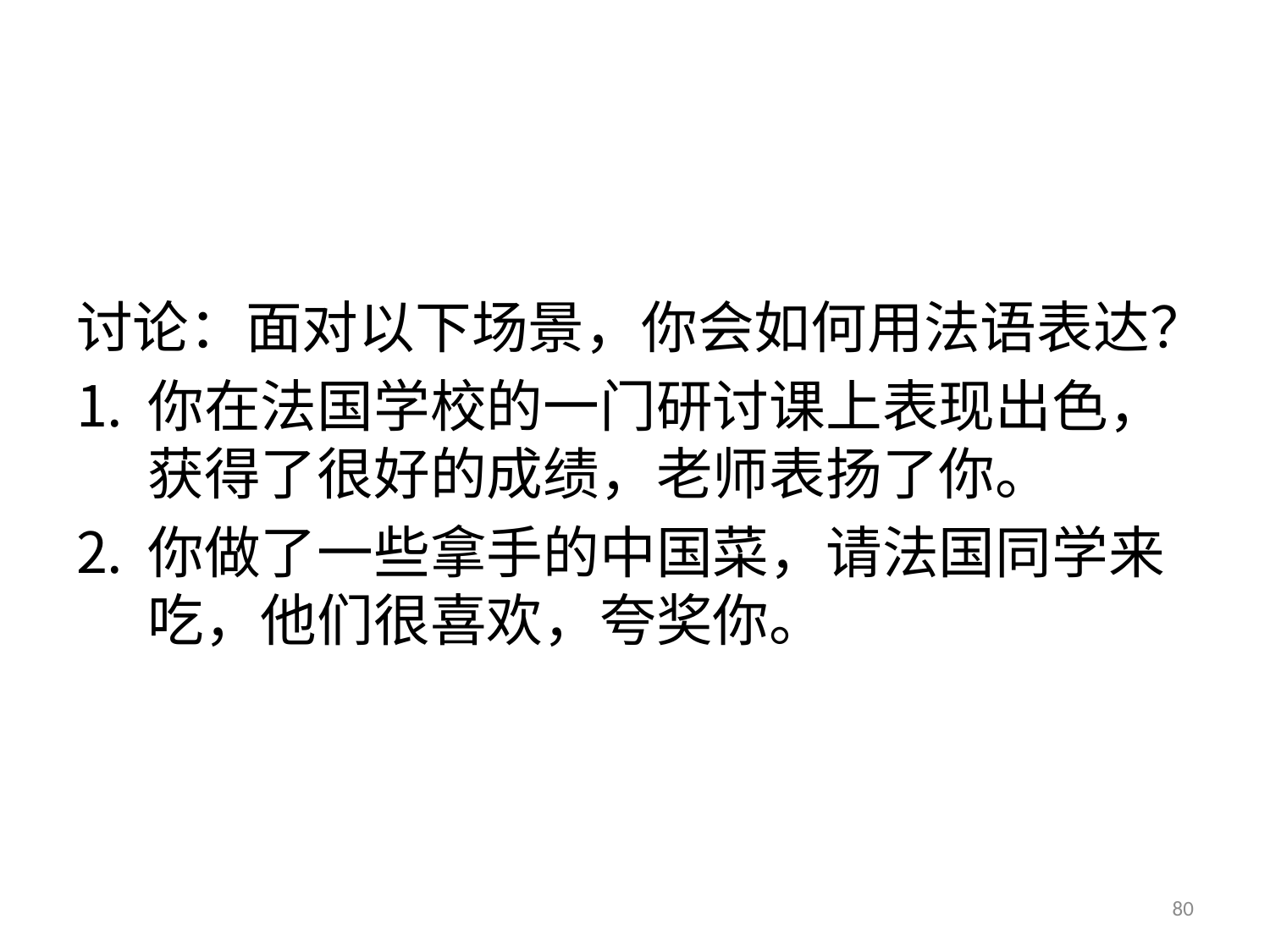

讨论：面对以下场景，你会如何用法语表达？
你在法国学校的一门研讨课上表现出色，获得了很好的成绩，老师表扬了你。
你做了一些拿手的中国菜，请法国同学来吃，他们很喜欢，夸奖你。

80